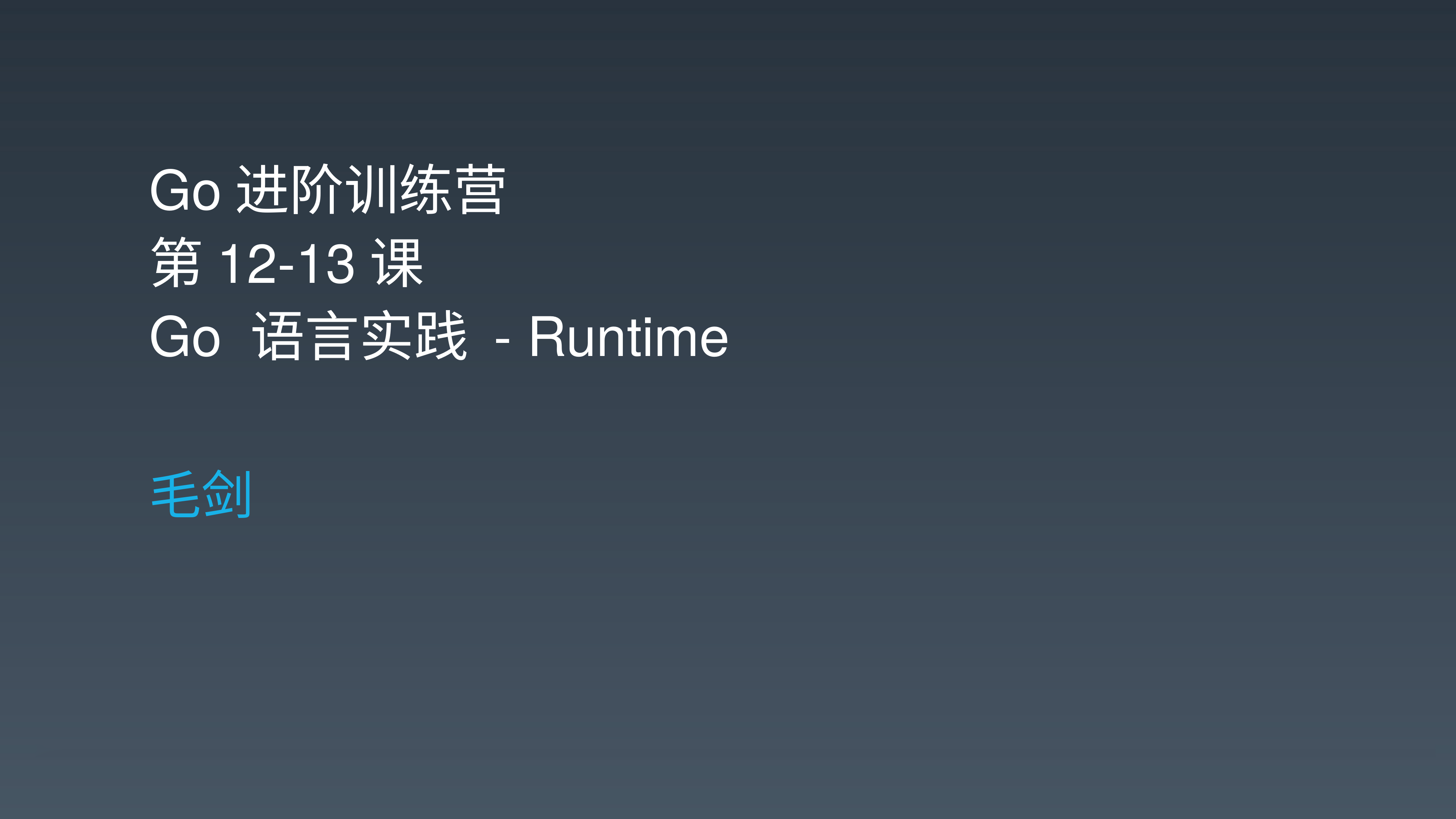

Go进阶训练营
第12-13课
Go 语言实践 - Runtime
毛剑